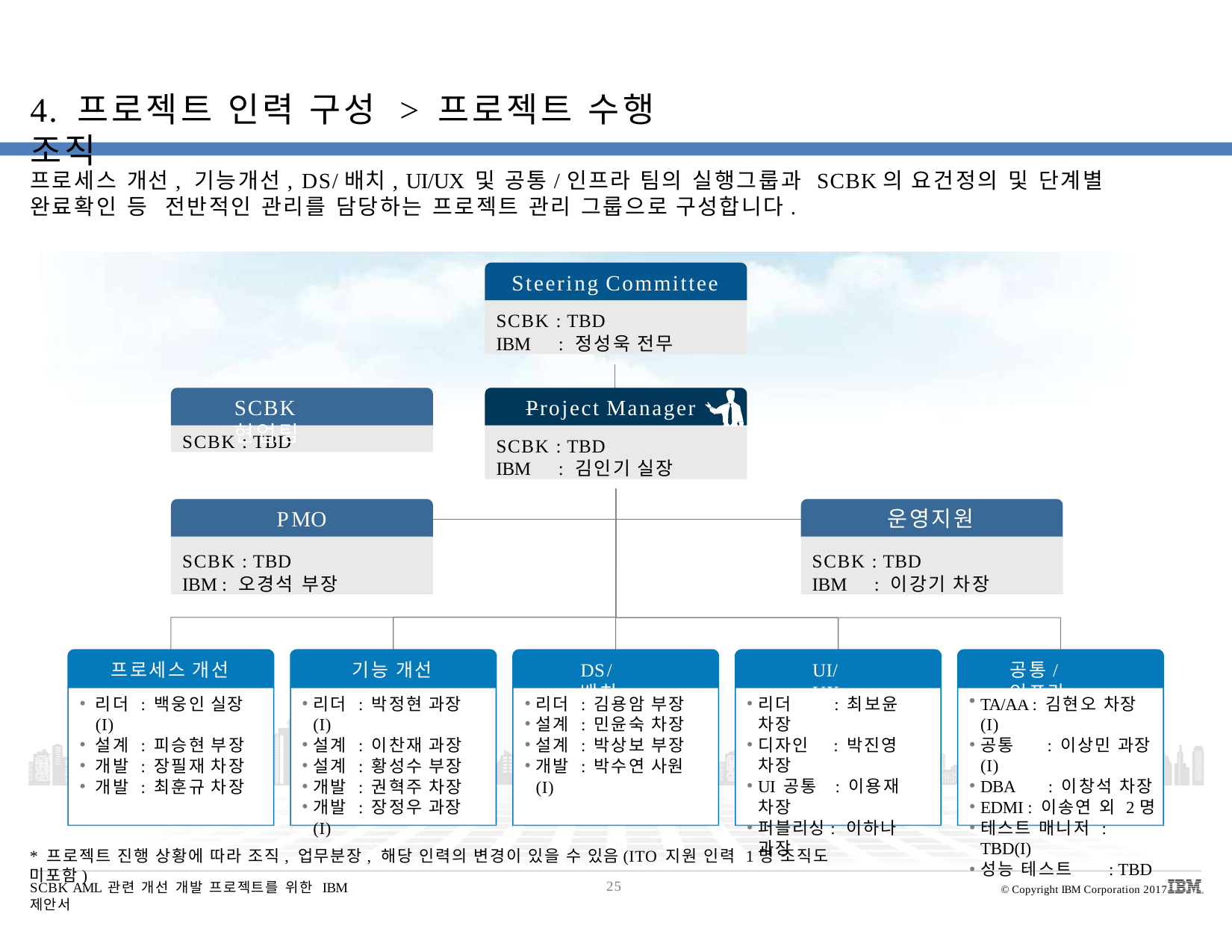

# 4. 프로젝트 인력 구성 > 프로젝트 수행 조직

프로세스 개선, 기능개선, DS/배치, UI/UX 및 공통/인프라 팀의 실행그룹과 SCBK의 요건정의 및 단계별 완료확인 등  전반적인 관리를 담당하는 프로젝트 관리 그룹으로 구성합니다.

Steering Committee
SCBK : TBD
IBM	: 정성욱 전무

SCBK 현업팀
 	Project Manager
SCBK : TBD
SCBK : TBD
IBM	: 김인기 실장

PMO
운영지원

SCBK : TBD
IBM : 오경석 부장
SCBK : TBD
IBM	: 이강기 차장

프로세스 개선
기능 개선
DS/배치
UI/UX
공통/인프라

리더 : 백웅인 실장(I)
설계 : 피승현 부장
개발 : 장필재 차장
개발 : 최훈규 차장
리더 : 박정현 과장(I)
설계 : 이찬재 과장
설계 : 황성수 부장
개발 : 권혁주 차장
개발 : 장정우 과장(I)
리더 : 김용암 부장
설계 : 민윤숙 차장
설계 : 박상보 부장
개발 : 박수연 사원(I)
리더	: 최보윤 차장
디자인   : 박진영 차장
UI 공통  : 이용재 차장
퍼블리싱: 이하나 과장
TA/AA : 김현오 차장(I)
공통	: 이상민 과장(I)
DBA	: 이창석 차장
EDMI : 이송연 외 2명
테스트 매니저 : TBD(I)
성능 테스트	: TBD

* 프로젝트 진행 상황에 따라 조직, 업무분장, 해당 인력의 변경이 있을 수 있음(ITO 지원 인력 1명 조직도 미포함)
SCBK AML 관련 개선 개발 프로젝트를 위한 IBM 제안서
25

© Copyright IBM Corporation 2017